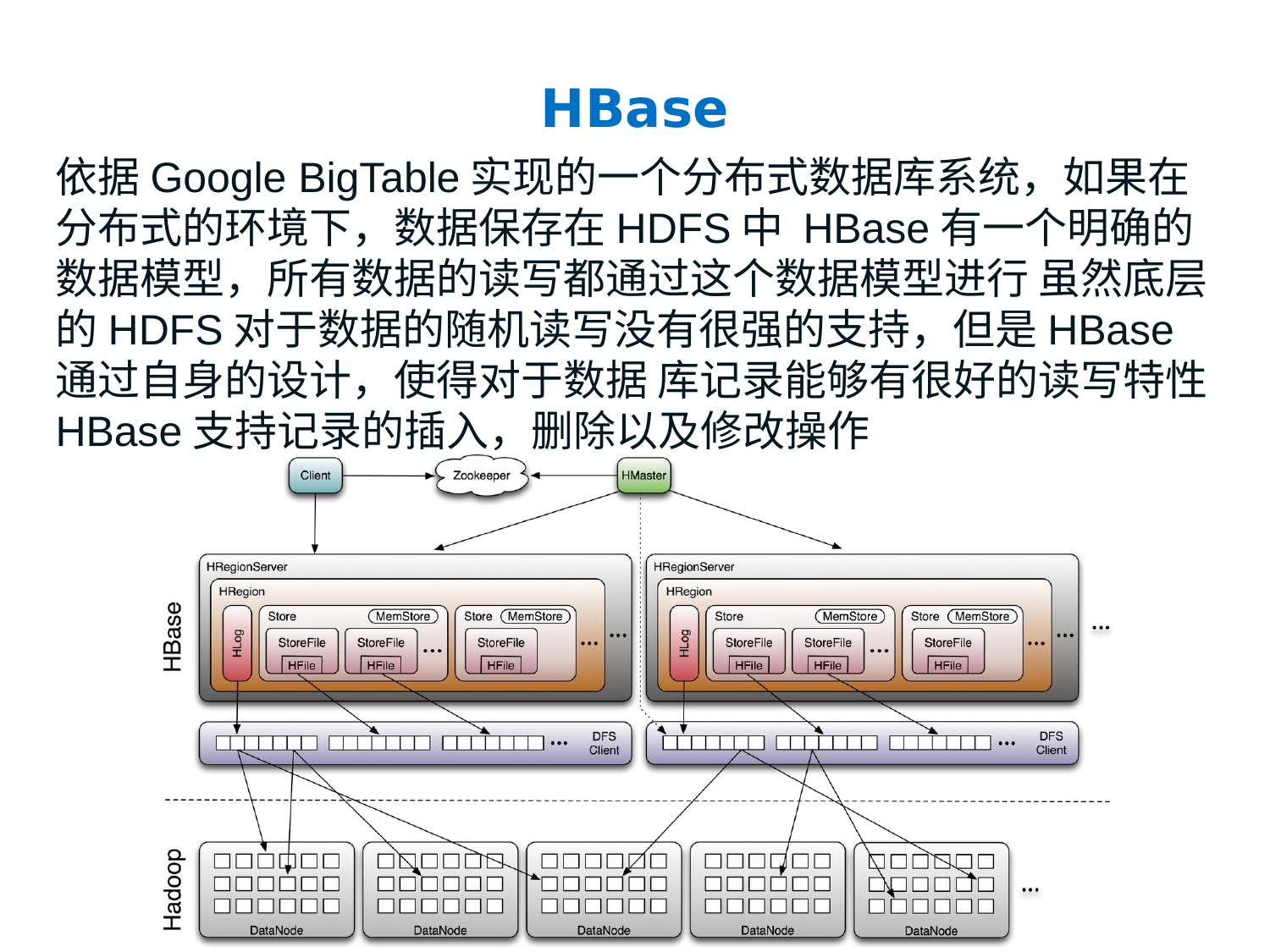

# HBase
依据Google BigTable实现的一个分布式数据库系统，如果在分布式的环境下，数据保存在HDFS中 HBase有一个明确的数据模型，所有数据的读写都通过这个数据模型进行 虽然底层的HDFS对于数据的随机读写没有很强的支持，但是HBase通过自身的设计，使得对于数据 库记录能够有很好的读写特性
HBase支持记录的插入，删除以及修改操作